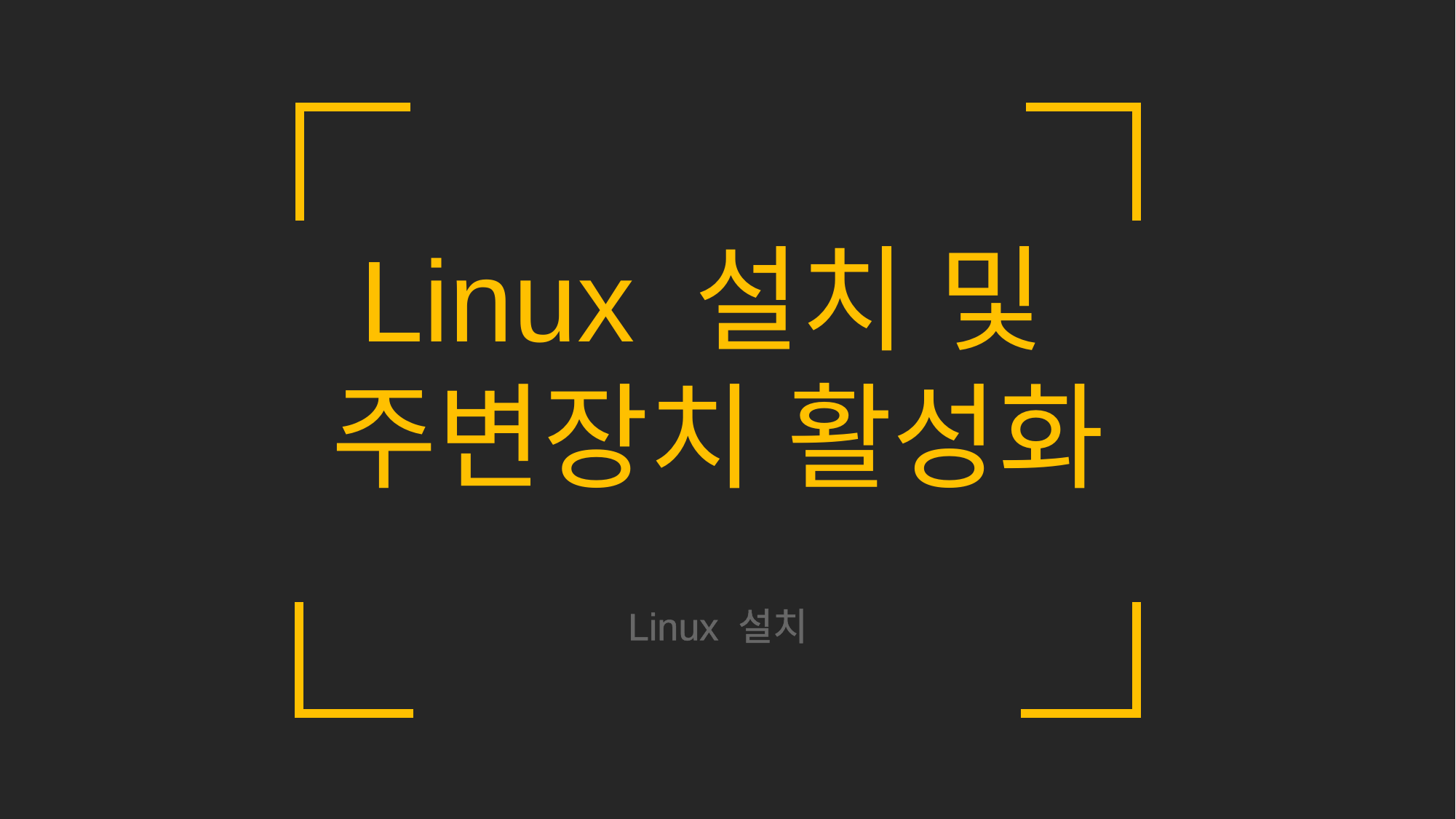

Linux 설치 및
주변장치 활성화
Linux 설치